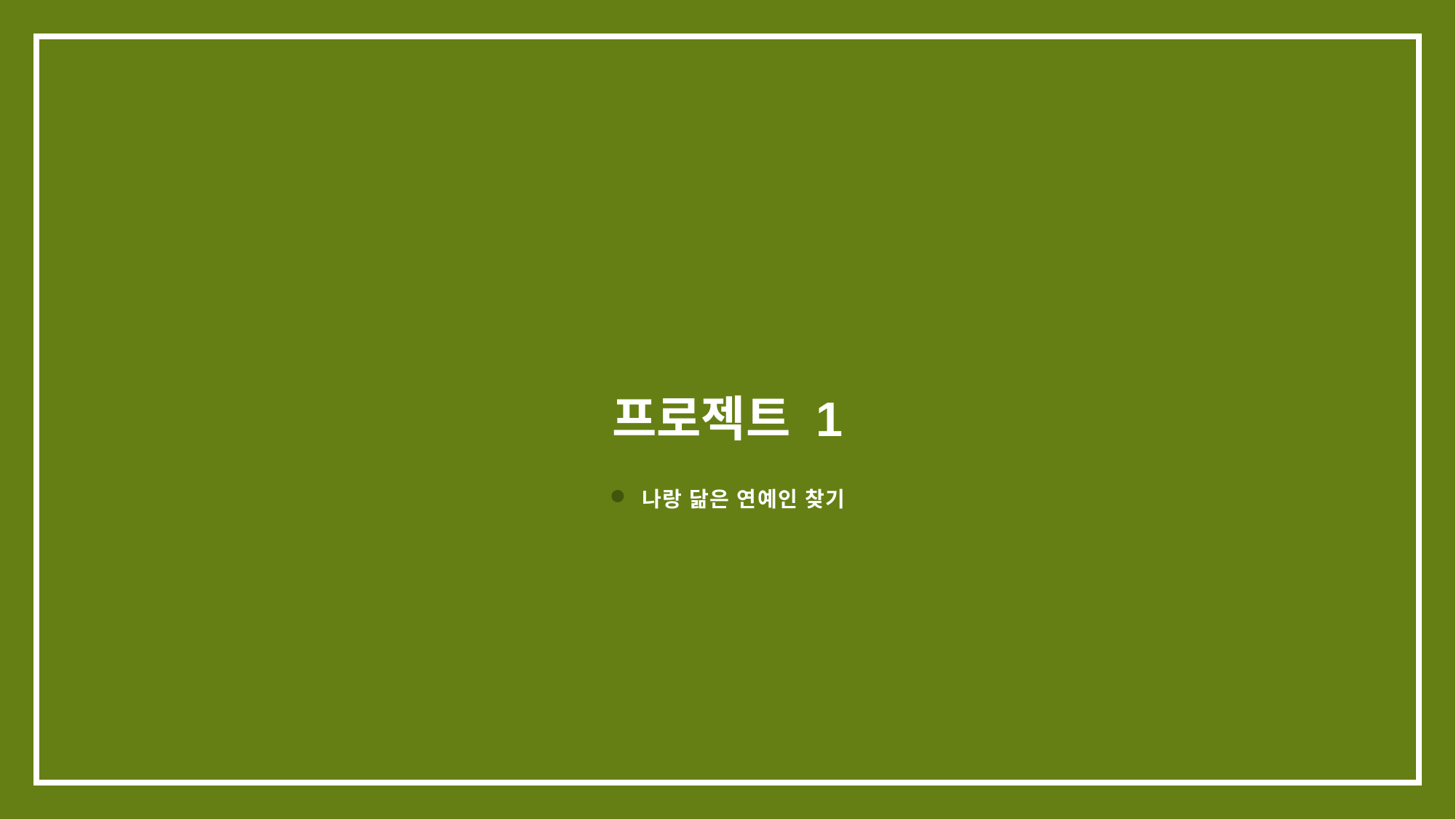

# 프로젝트 1
 나랑 닮은 연예인 찾기